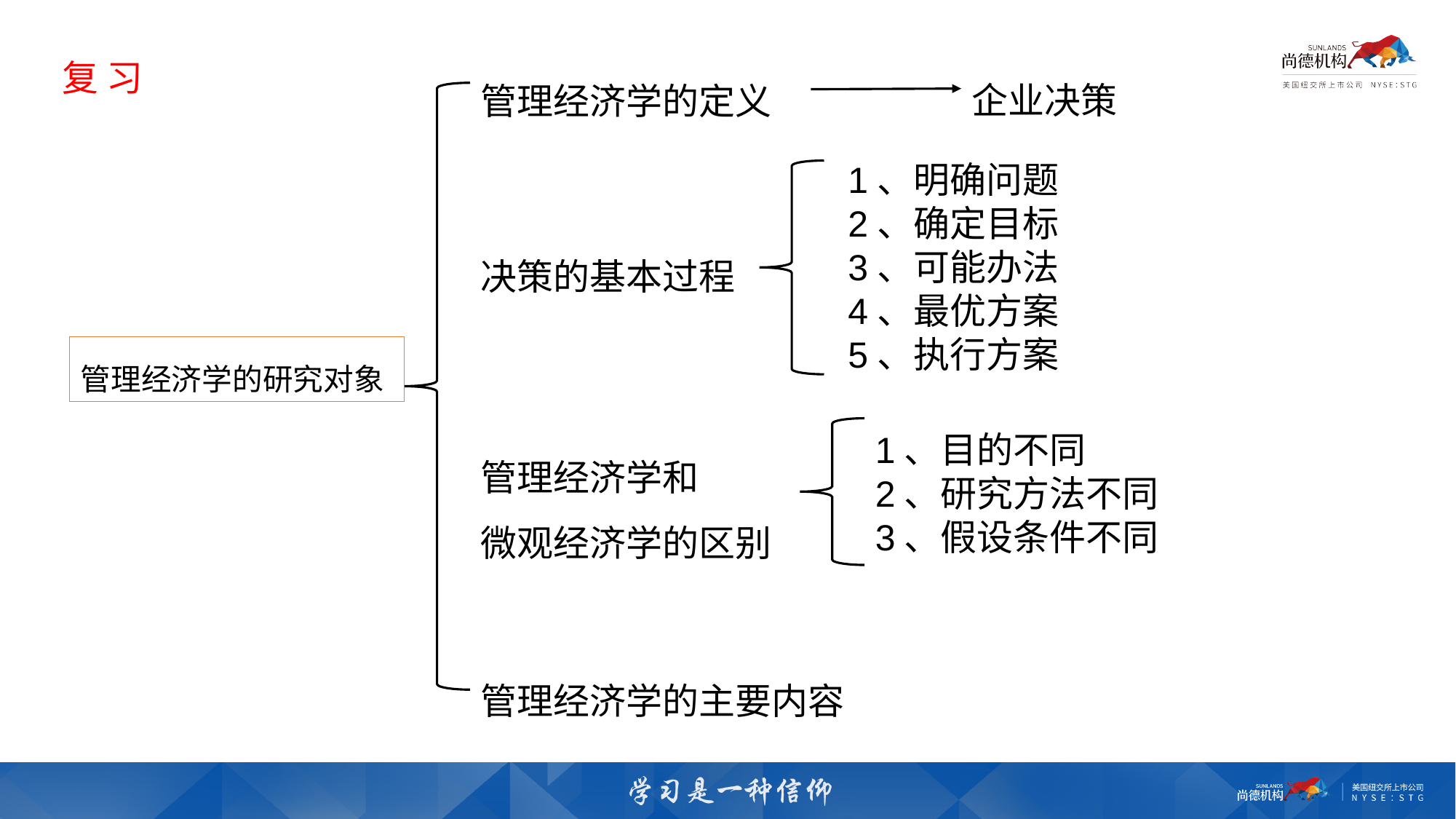

复 习
企业决策
管理经济学的定义

1、明确问题
2、确定目标
3、可能办法
4、最优方案
5、执行方案

决策的基本过程
管理经济学的研究对象

1、目的不同
2、研究方法不同
3、假设条件不同
管理经济学和
微观经济学的区别
管理经济学的主要内容